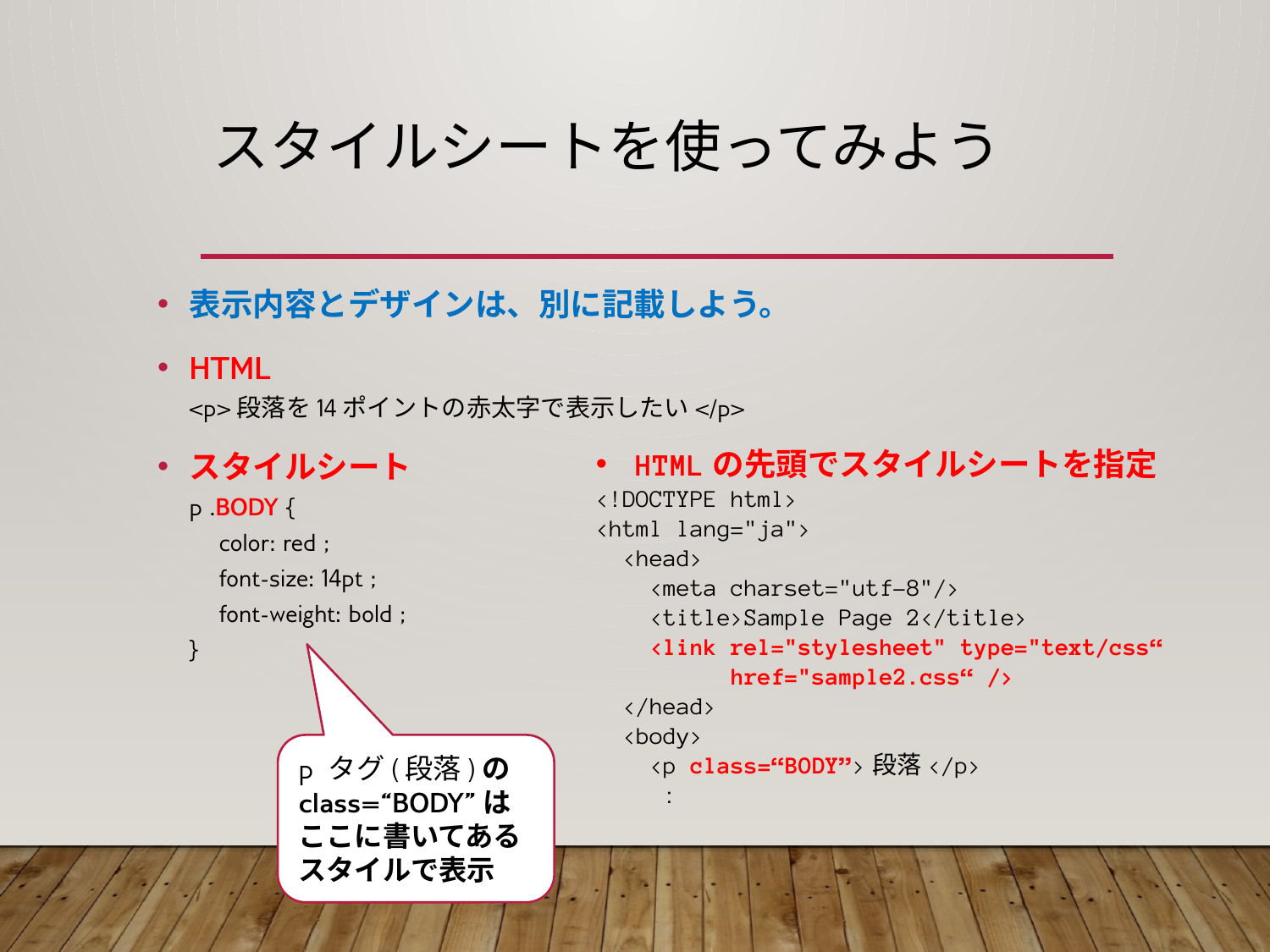

# スタイルシートを使ってみよう
表示内容とデザインは、別に記載しよう。
HTML
<p>段落を14ポイントの赤太字で表示したい</p>
スタイルシート
p .BODY {
    color: red ;
    font-size: 14pt ;
    font-weight: bold ;
}

HTMLの先頭でスタイルシートを指定
<!DOCTYPE html>
<html lang="ja">
  <head>
    <meta charset="utf-8"/>
    <title>Sample Page 2</title>
    <link rel="stylesheet" type="text/css“
          href="sample2.css“ />
  </head>
  <body>
    <p class=“BODY”>段落</p>
     :
p タグ(段落)の
class=“BODY”は
ここに書いてあるスタイルで表示